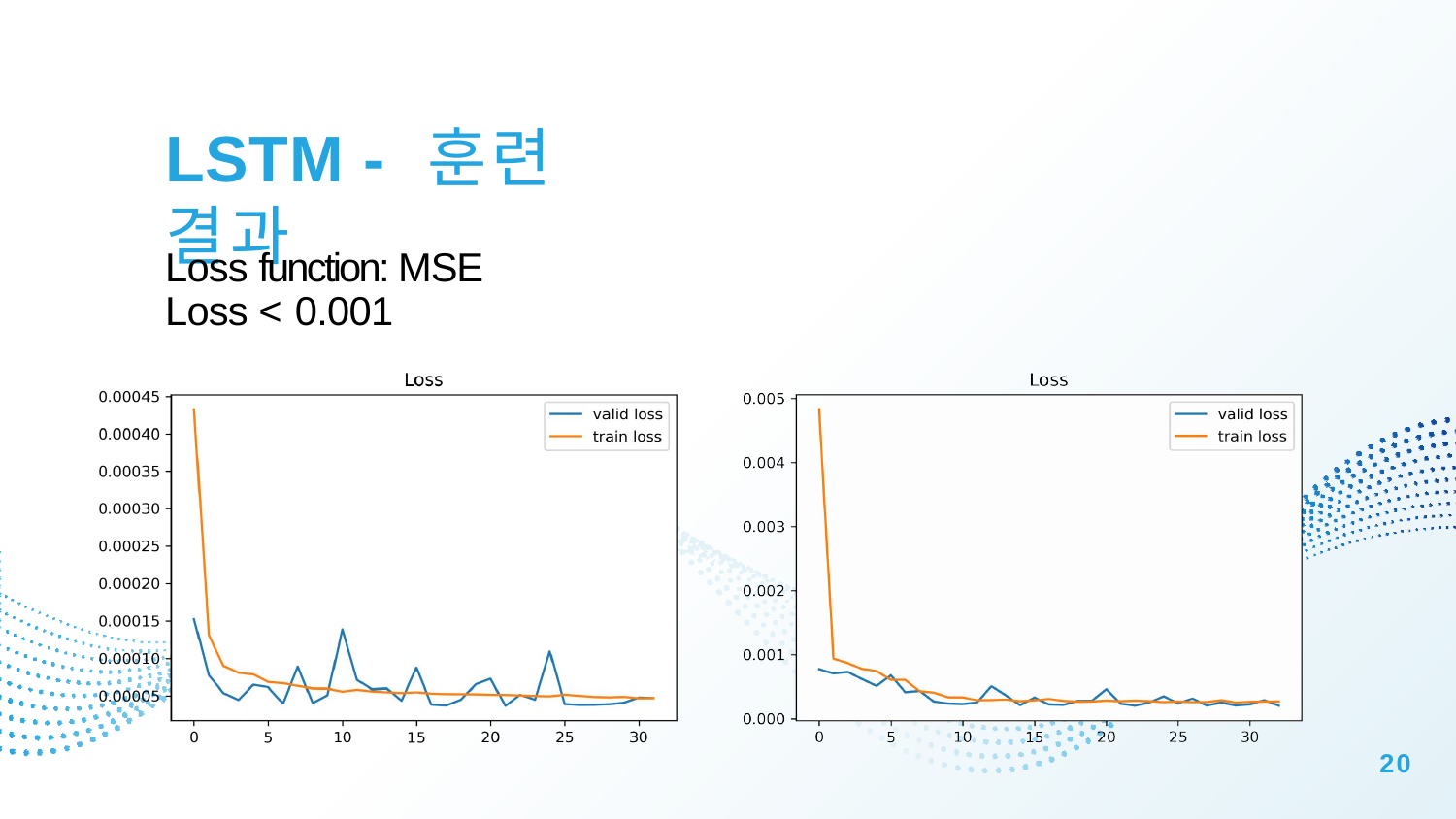

LSTM - 훈련 결과
Loss function: MSE  Loss < 0.001

20